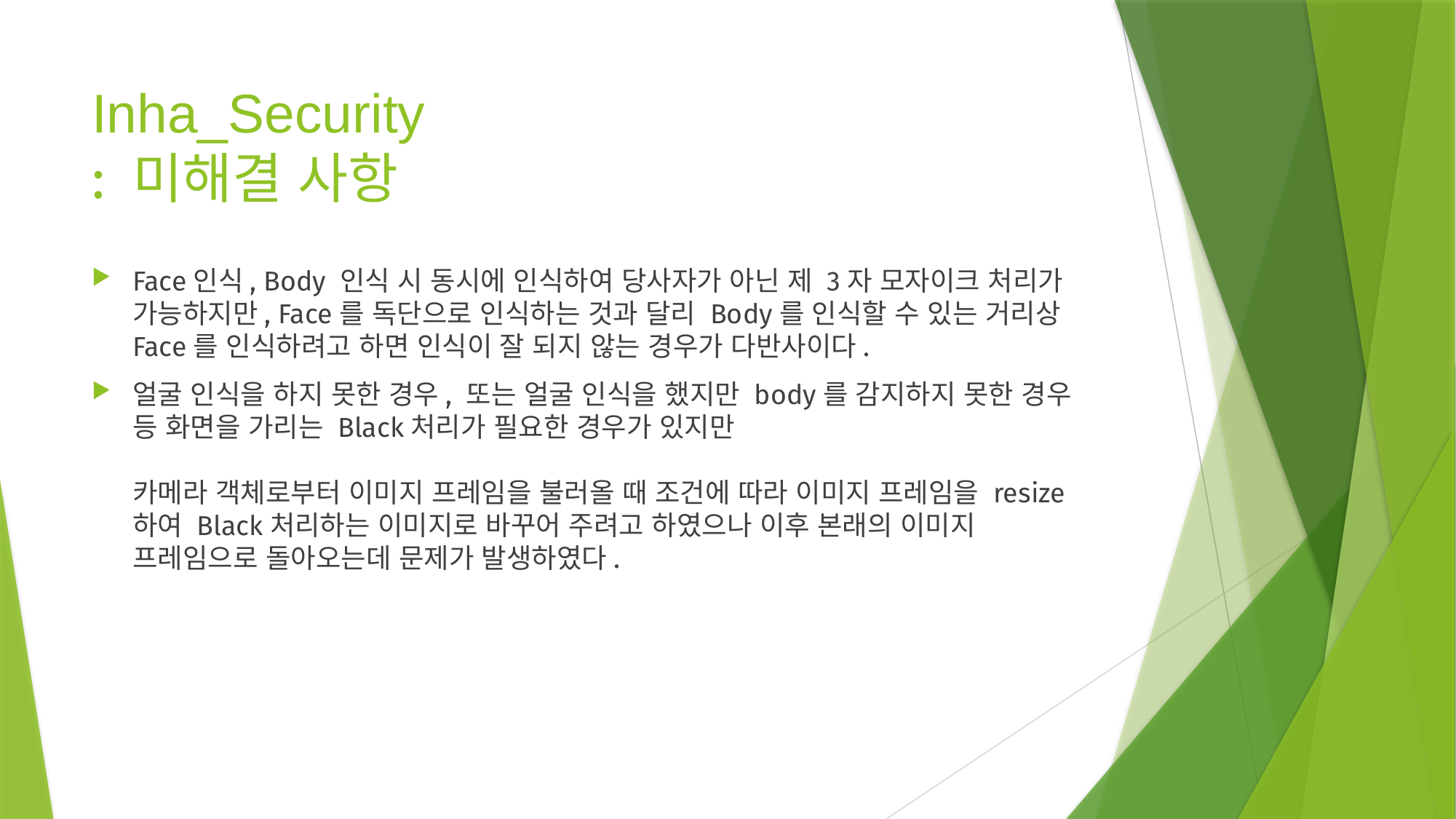

# Inha_Security : 미해결 사항
Face인식, Body 인식 시 동시에 인식하여 당사자가 아닌 제 3자 모자이크 처리가 가능하지만, Face를 독단으로 인식하는 것과 달리 Body를 인식할 수 있는 거리상 Face를 인식하려고 하면 인식이 잘 되지 않는 경우가 다반사이다.
얼굴 인식을 하지 못한 경우, 또는 얼굴 인식을 했지만 body를 감지하지 못한 경우 등 화면을 가리는 Black처리가 필요한 경우가 있지만
카메라 객체로부터 이미지 프레임을 불러올 때 조건에 따라 이미지 프레임을 resize하여 Black처리하는 이미지로 바꾸어 주려고 하였으나 이후 본래의 이미지 프레임으로 돌아오는데 문제가 발생하였다.